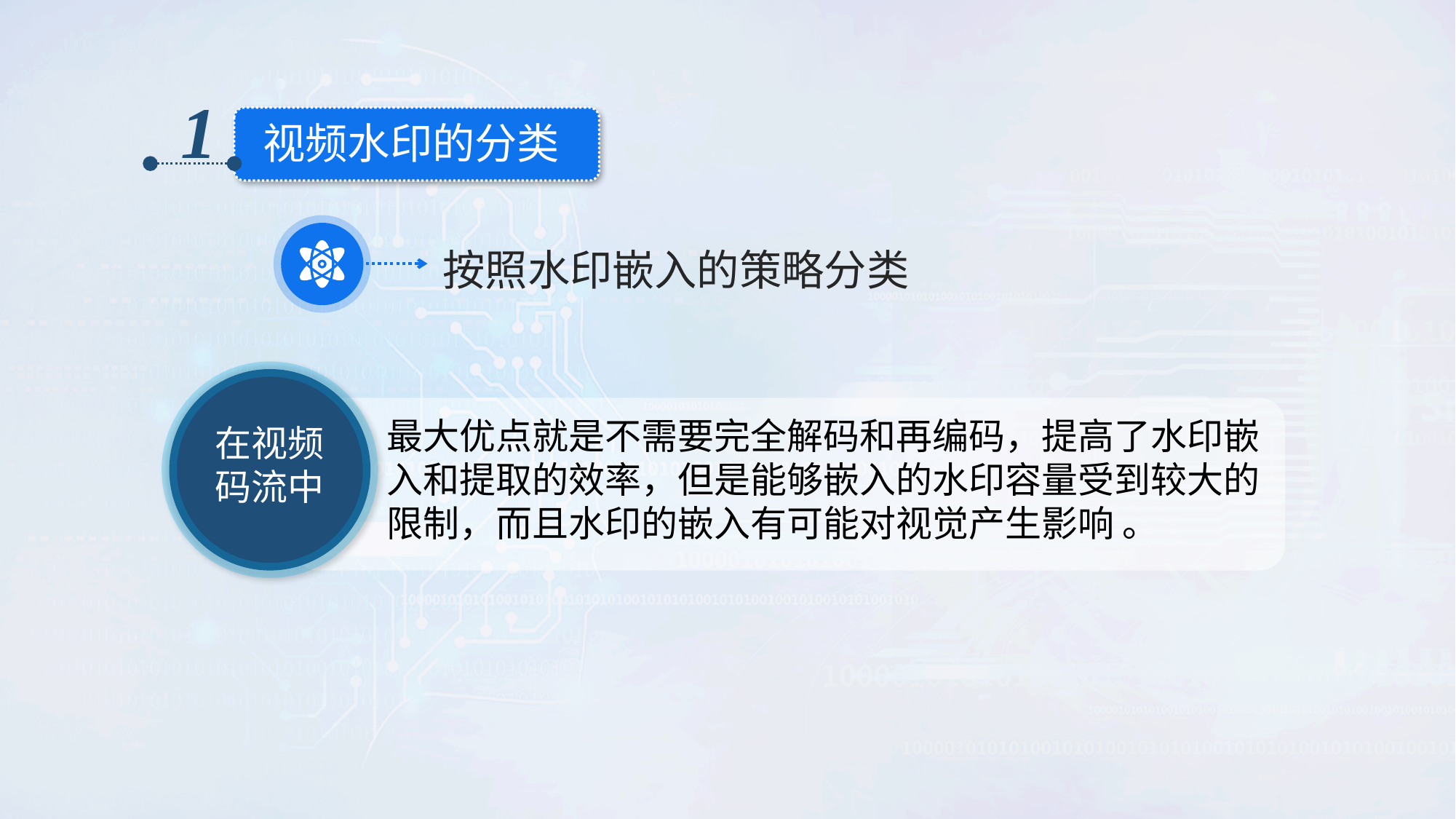

1

视频水印的分类

按照水印嵌入的策略分类

在视频
码流中

最大优点就是不需要完全解码和再编码，提高了水印嵌入和提取的效率，但是能够嵌入的水印容量受到较大的限制，而且水印的嵌入有可能对视觉产生影响 。